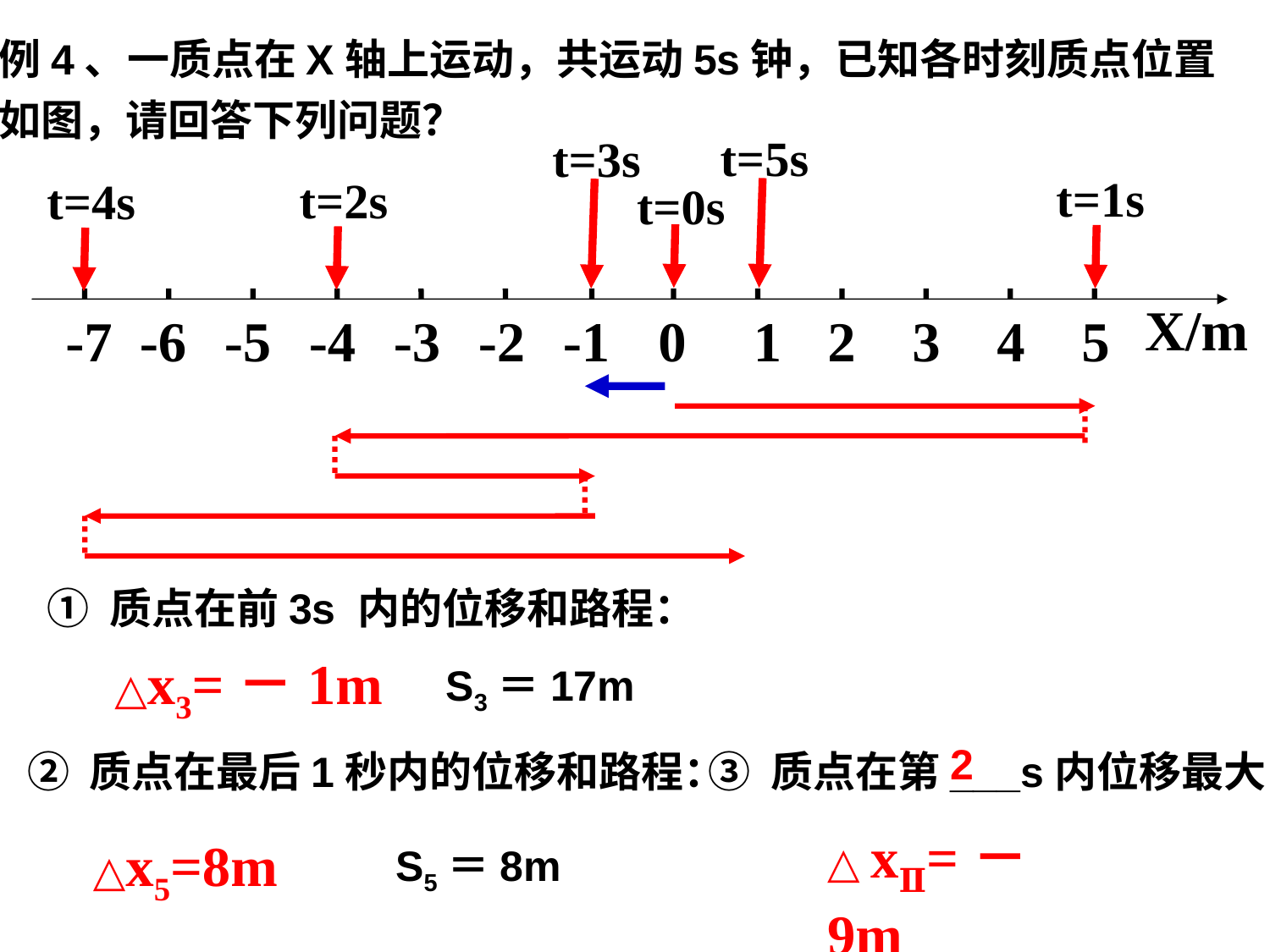

例4、一质点在X轴上运动，共运动5s钟，已知各时刻质点位置
如图，请回答下列问题？
t=5s
t=3s
t=1s
t=2s
t=4s
t=0s

X/m

-7
-6
-5
-4
-3
-2
-1
0
1
2
3
4
5

① 质点在前3s 内的位移和路程：
△x3=－1m
S3＝17m
2
② 质点在最后1秒内的位移和路程：
③ 质点在第___s内位移最大:
△ xⅡ=－9m
△x5=8m
S5＝8m